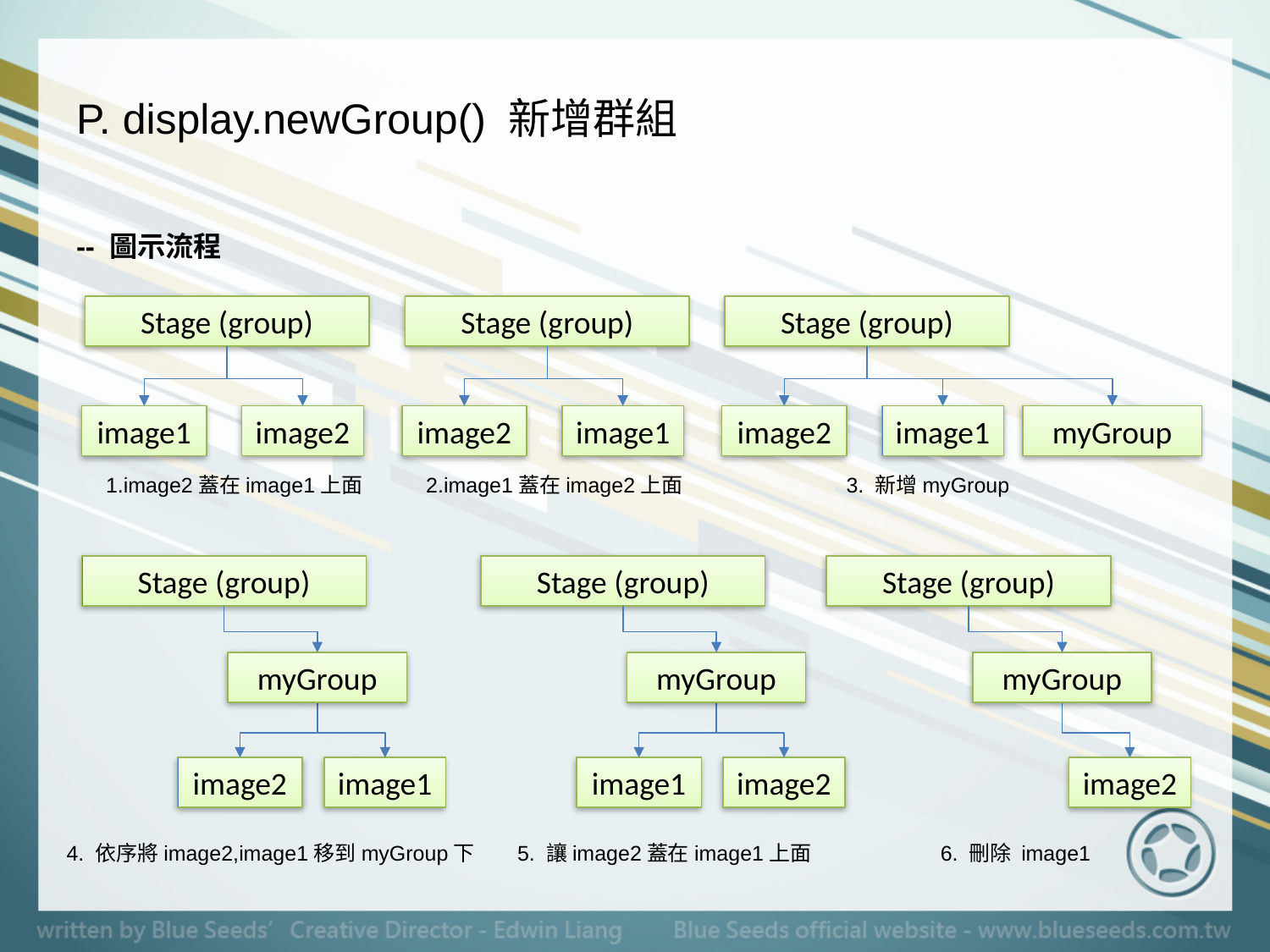

# P. display.newGroup() 新增群組
-- 圖示流程
Stage (group)
Stage (group)
Stage (group)
myGroup
image1
image2
image2
image1
image2
image1
1.image2蓋在image1上面
2.image1蓋在image2上面
3. 新增myGroup
Stage (group)
Stage (group)
Stage (group)
myGroup
myGroup
myGroup
image2
image1
image1
image2
image2
4. 依序將image2,image1移到myGroup下
5. 讓image2蓋在image1上面
6. 刪除 image1